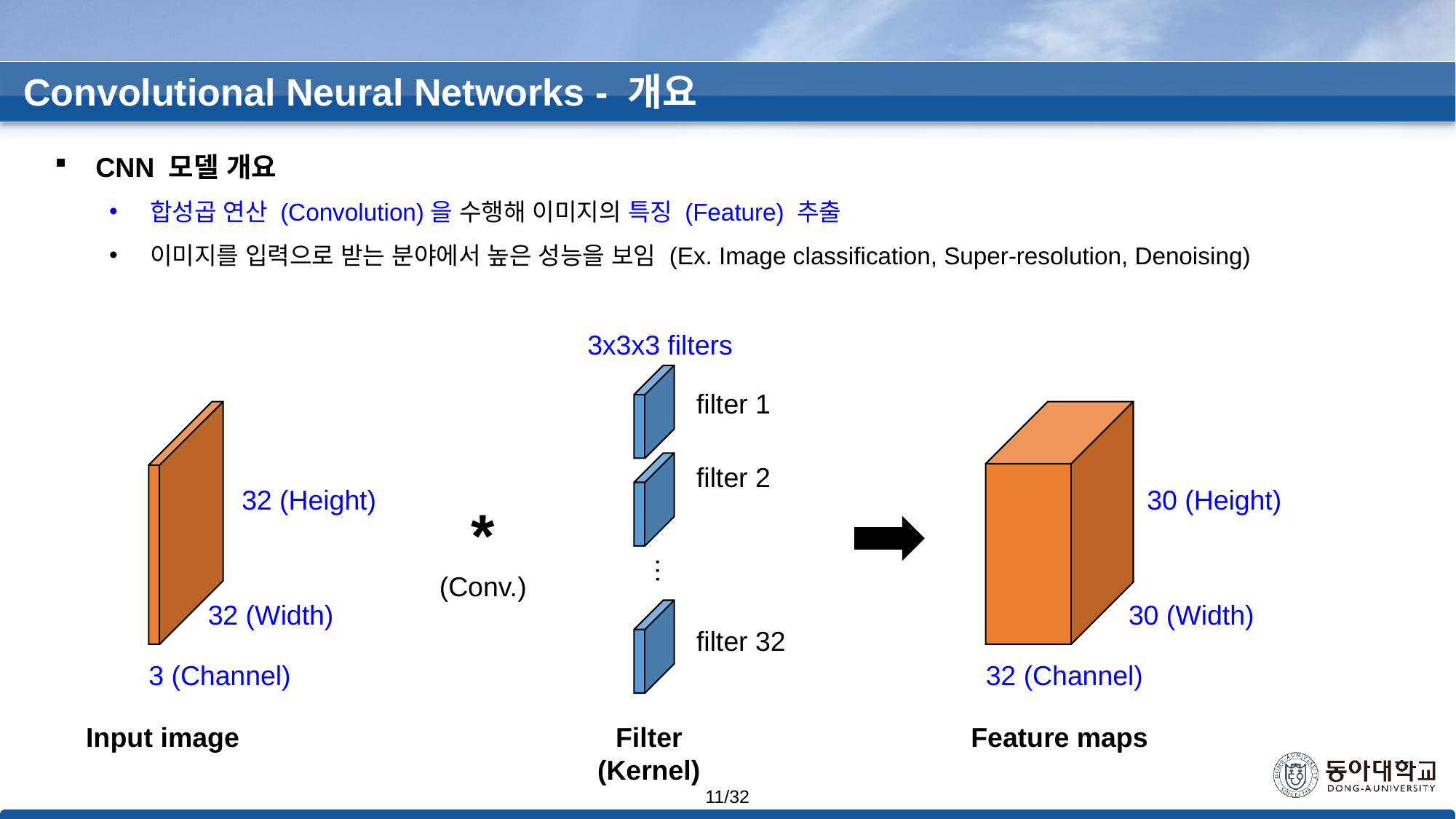

Convolutional Neural Networks - 개요
CNN 모델 개요
합성곱 연산 (Convolution)을 수행해 이미지의 특징 (Feature) 추출
이미지를 입력으로 받는 분야에서 높은 성능을 보임 (Ex. Image classification, Super-resolution, Denoising)
3x3x3 filters

filter 1

filter 2
32 (Height)
30 (Height)
*
(Conv.)

…
32 (Width)
30 (Width)

filter 32
3 (Channel)
32 (Channel)
Input image
Filter
(Kernel)
Feature maps